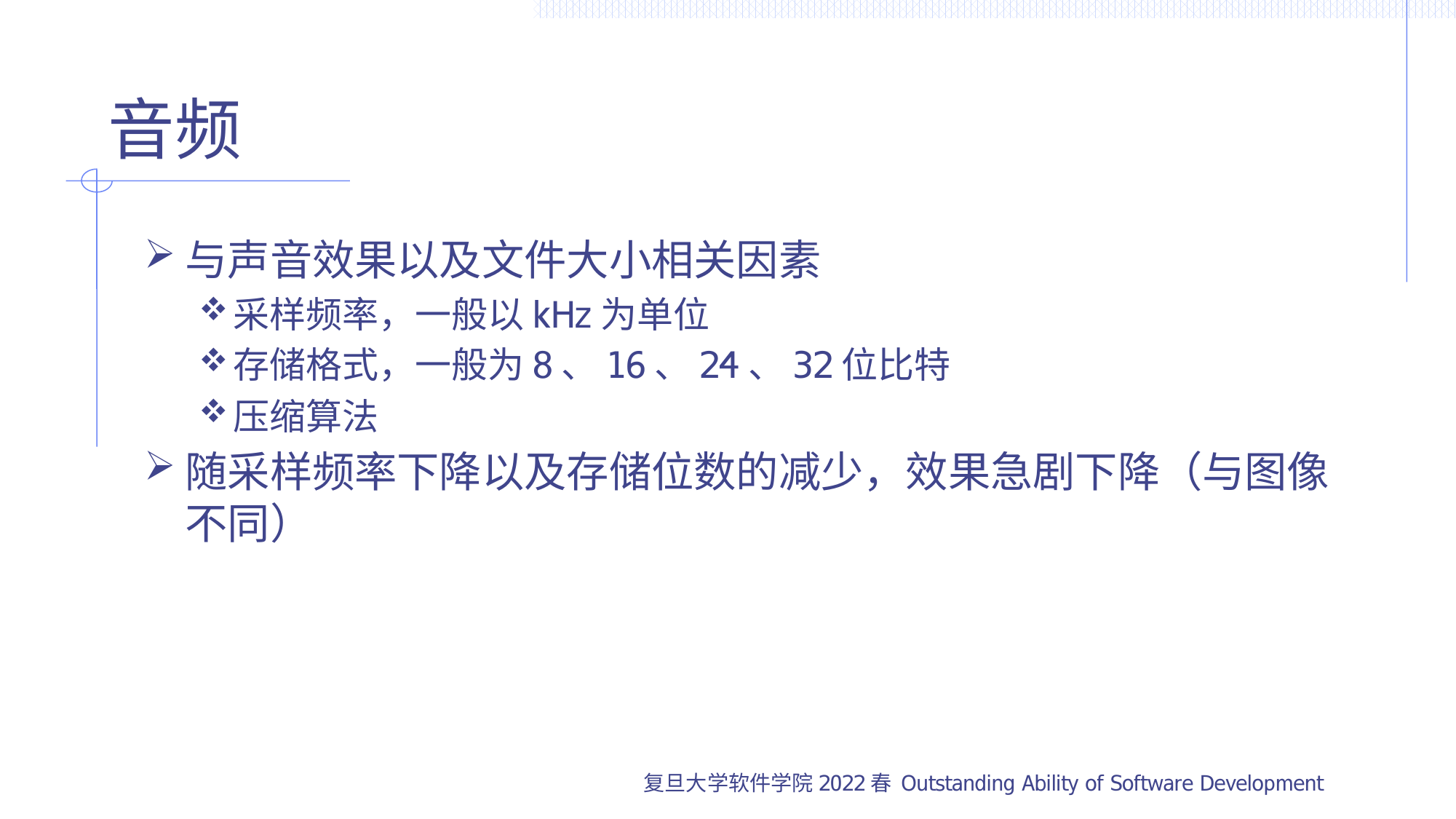

# 音频
与声音效果以及文件大小相关因素
采样频率，一般以kHz为单位
存储格式，一般为8、16、24、32位比特
压缩算法
随采样频率下降以及存储位数的减少，效果急剧下降（与图像不同）